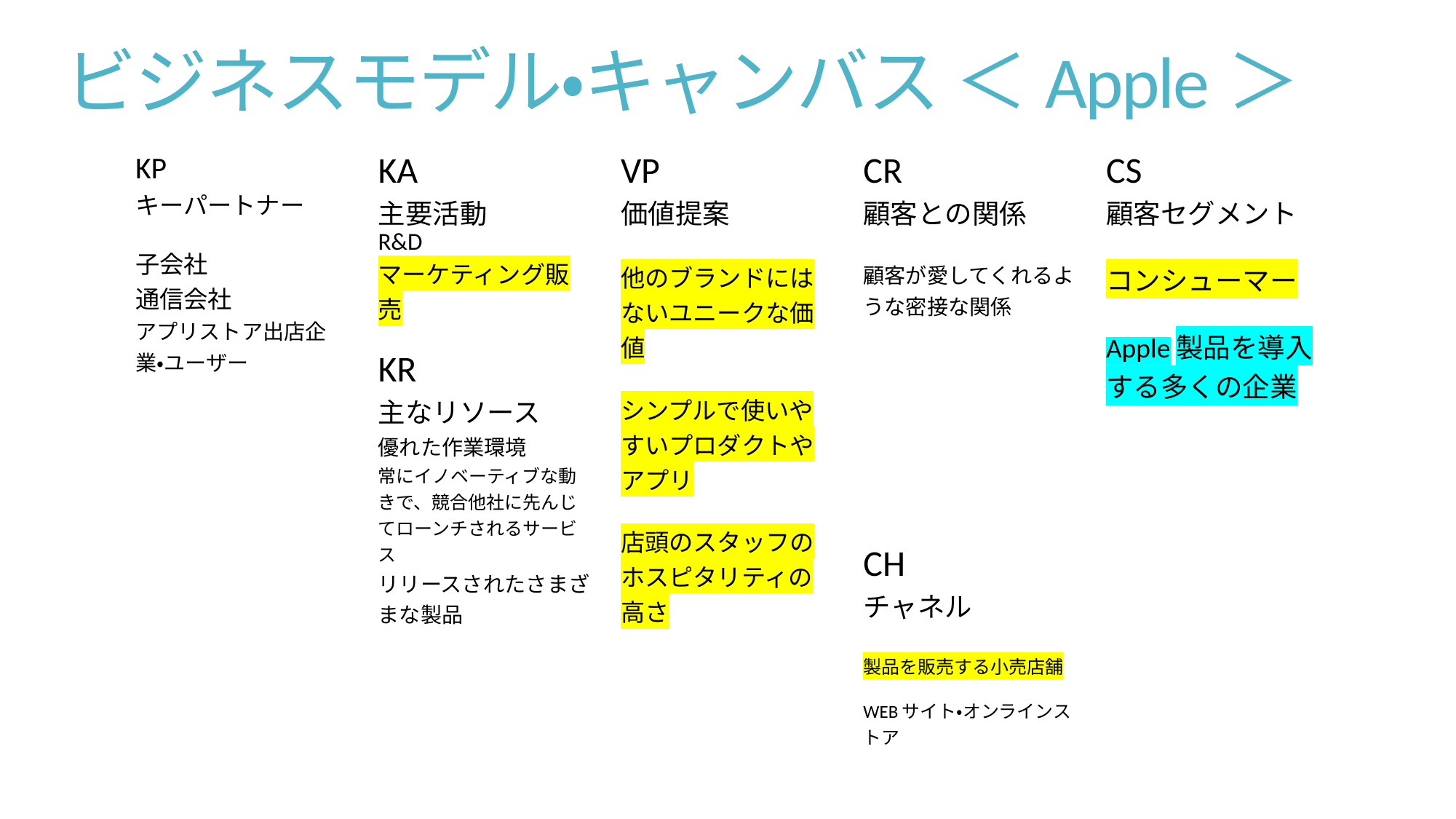

# ビジネスモデル・キャンバス ＜Apple＞
| KP キーパートナー 子会社 通信会社 アプリストア出店企業・ユーザー | KA 主要活動 R&D マーケティング販売 | VP 価値提案 他のブランドにはないユニークな価値 シンプルで使いやすいプロダクトやアプリ 店頭のスタッフのホスピタリティの高さ | CR 顧客との関係 顧客が愛してくれるような密接な関係 | CS 顧客セグメント コンシューマー Apple製品を導入する多くの企業 |
| --- | --- | --- | --- | --- |
|  | KR 主なリソース 優れた作業環境 常にイノベーティブな動きで、競合他社に先んじてローンチされるサービス リリースされたさまざまな製品 |  |  |  |
|  | KR 主なリソース 優れた作業環境 常にイノベーティブな動きで、競合他社に先んじてローンチされるサービス リリースされたさまざまな製品 |  | CH チャネル 製品を販売する小売店舗 WEBサイト・オンラインストア |  |
| CS コスト構造 広告デザイン／人件費／外注費 研究開発費／店舗運営費 |  | RS 収益の流れ 店舗での製品販売 オンラインサブスクリプションとサービスに取る収益 広告収入 |  |  |